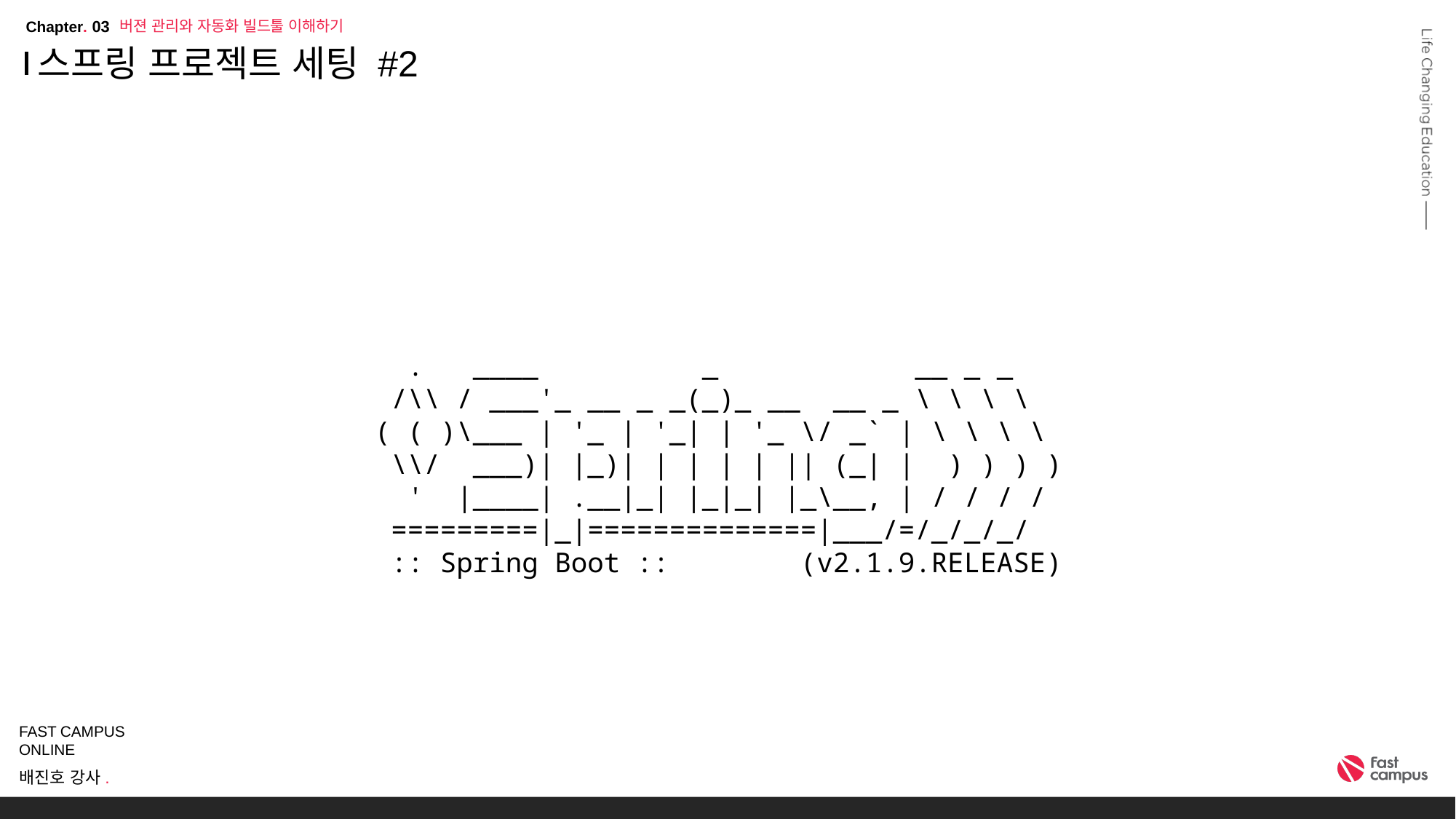

버젼 관리와 자동화 빌드툴 이해하기
03
# 스프링 프로젝트 세팅 #2

  .   ____          _            __ _ _
 /\\ / ___'_ __ _ _(_)_ __  __ _ \ \ \ \
( ( )\___ | '_ | '_| | '_ \/ _` | \ \ \ \
 \\/  ___)| |_)| | | | | || (_| |  ) ) ) )
  '  |____| .__|_| |_|_| |_\__, | / / / /
 =========|_|==============|___/=/_/_/_/
 :: Spring Boot ::        (v2.1.9.RELEASE)